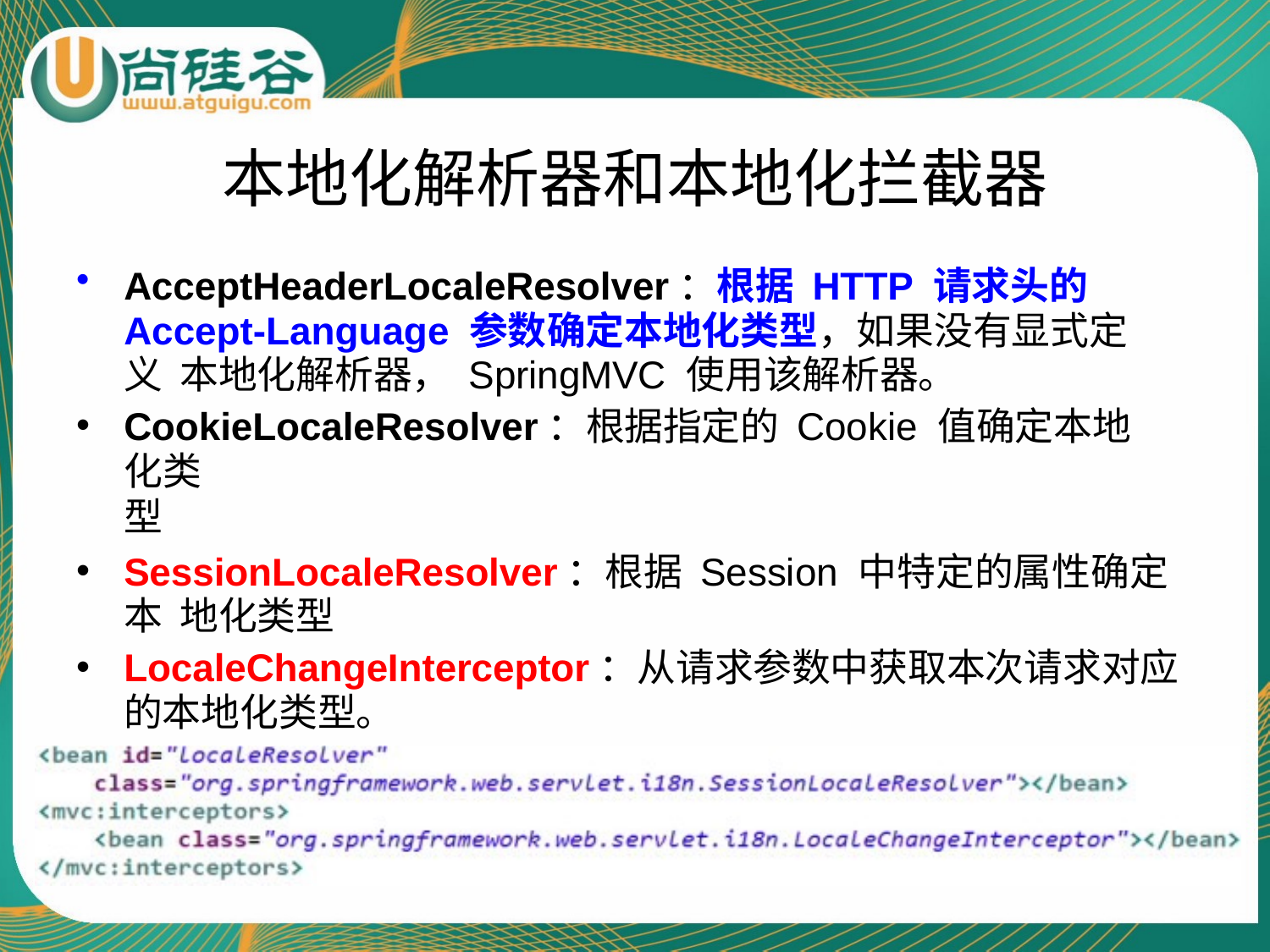

# 本地化解析器和本地化拦截器
AcceptHeaderLocaleResolver：根据 HTTP 请求头的  Accept-Language 参数确定本地化类型，如果没有显式定义  本地化解析器， SpringMVC 使用该解析器。
CookieLocaleResolver：根据指定的 Cookie 值确定本地化类
型
SessionLocaleResolver：根据 Session 中特定的属性确定本  地化类型
LocaleChangeInterceptor：从请求参数中获取本次请求对应
的本地化类型。